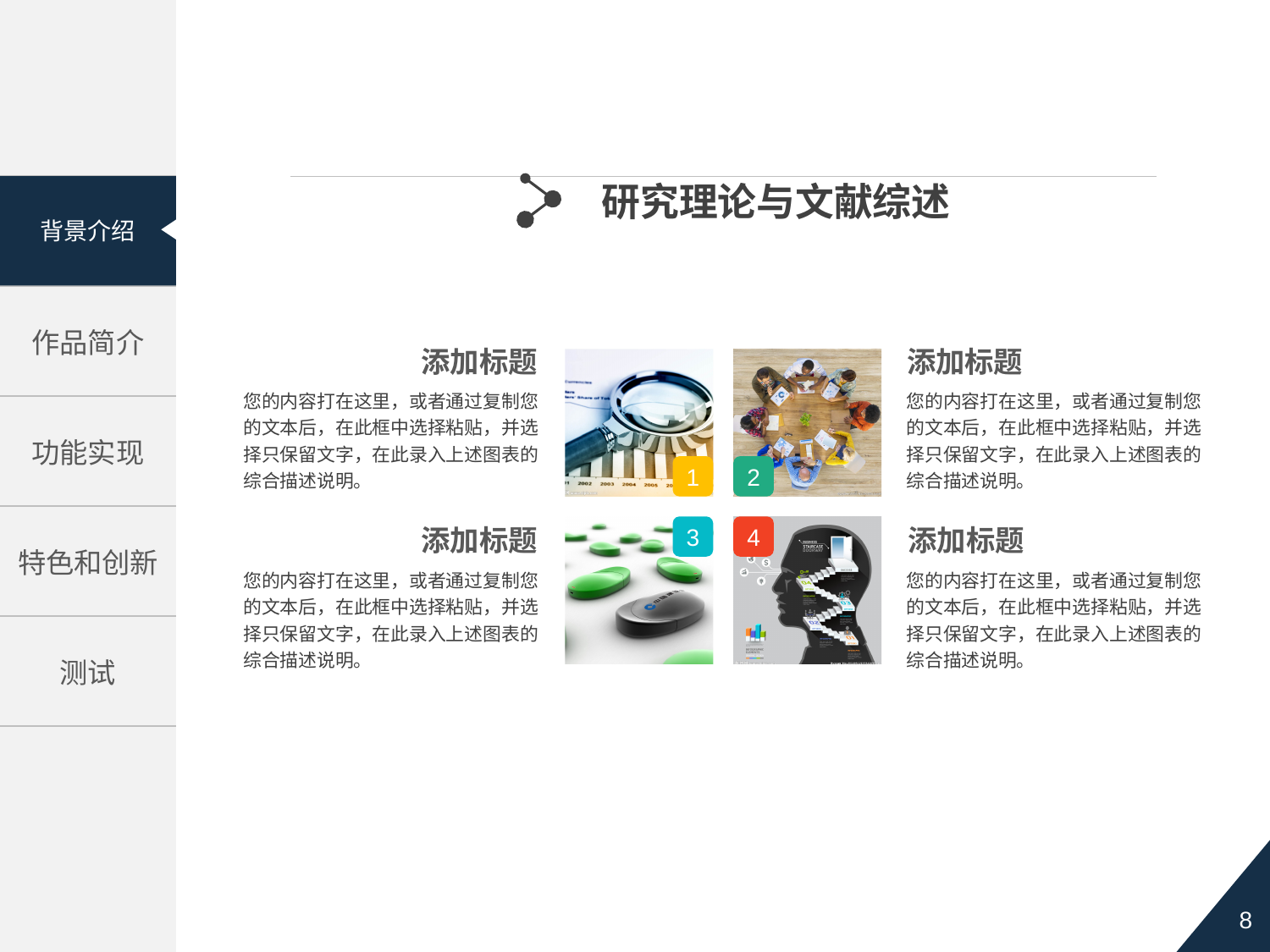

研究理论与文献综述
添加标题
添加标题

您的内容打在这里，或者通过复制您的文本后，在此框中选择粘贴，并选择只保留文字，在此录入上述图表的综合描述说明。
您的内容打在这里，或者通过复制您的文本后，在此框中选择粘贴，并选择只保留文字，在此录入上述图表的综合描述说明。
1
2

3
4
添加标题
添加标题
您的内容打在这里，或者通过复制您的文本后，在此框中选择粘贴，并选择只保留文字，在此录入上述图表的综合描述说明。
您的内容打在这里，或者通过复制您的文本后，在此框中选择粘贴，并选择只保留文字，在此录入上述图表的综合描述说明。